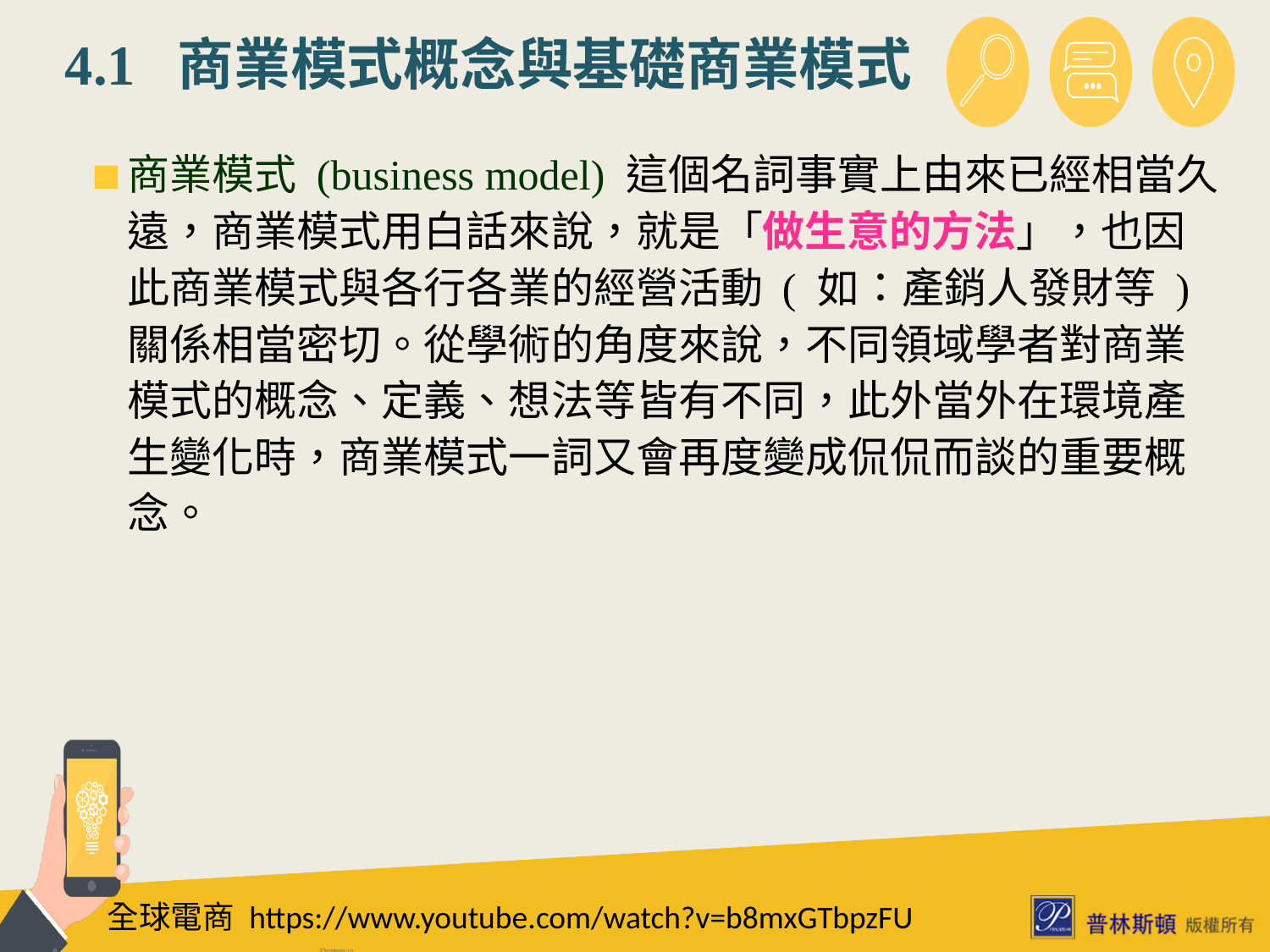

# 4.1  商業模式概念與基礎商業模式
商業模式 (business model) 這個名詞事實上由來已經相當久遠，商業模式用白話來說，就是「做生意的方法」，也因此商業模式與各行各業的經營活動 ( 如：產銷人發財等 ) 關係相當密切。從學術的角度來說，不同領域學者對商業模式的概念、定義、想法等皆有不同，此外當外在環境產生變化時，商業模式一詞又會再度變成侃侃而談的重要概念。
全球電商 https://www.youtube.com/watch?v=b8mxGTbpzFU